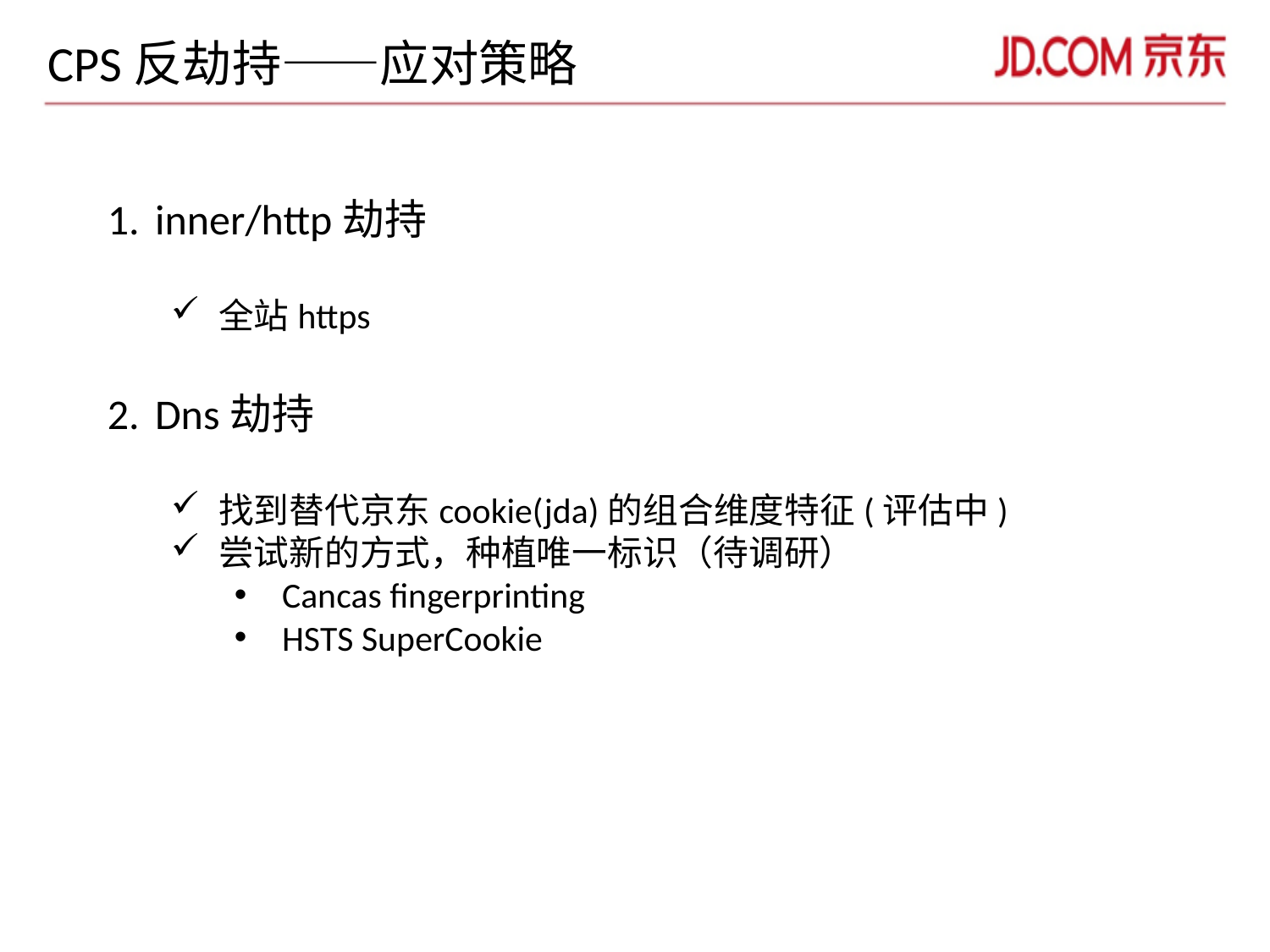

CPS反劫持——应对策略
inner/http劫持

全站https

Dns劫持

找到替代京东cookie(jda)的组合维度特征(评估中)
尝试新的方式，种植唯一标识（待调研）
Cancas fingerprinting
HSTS SuperCookie